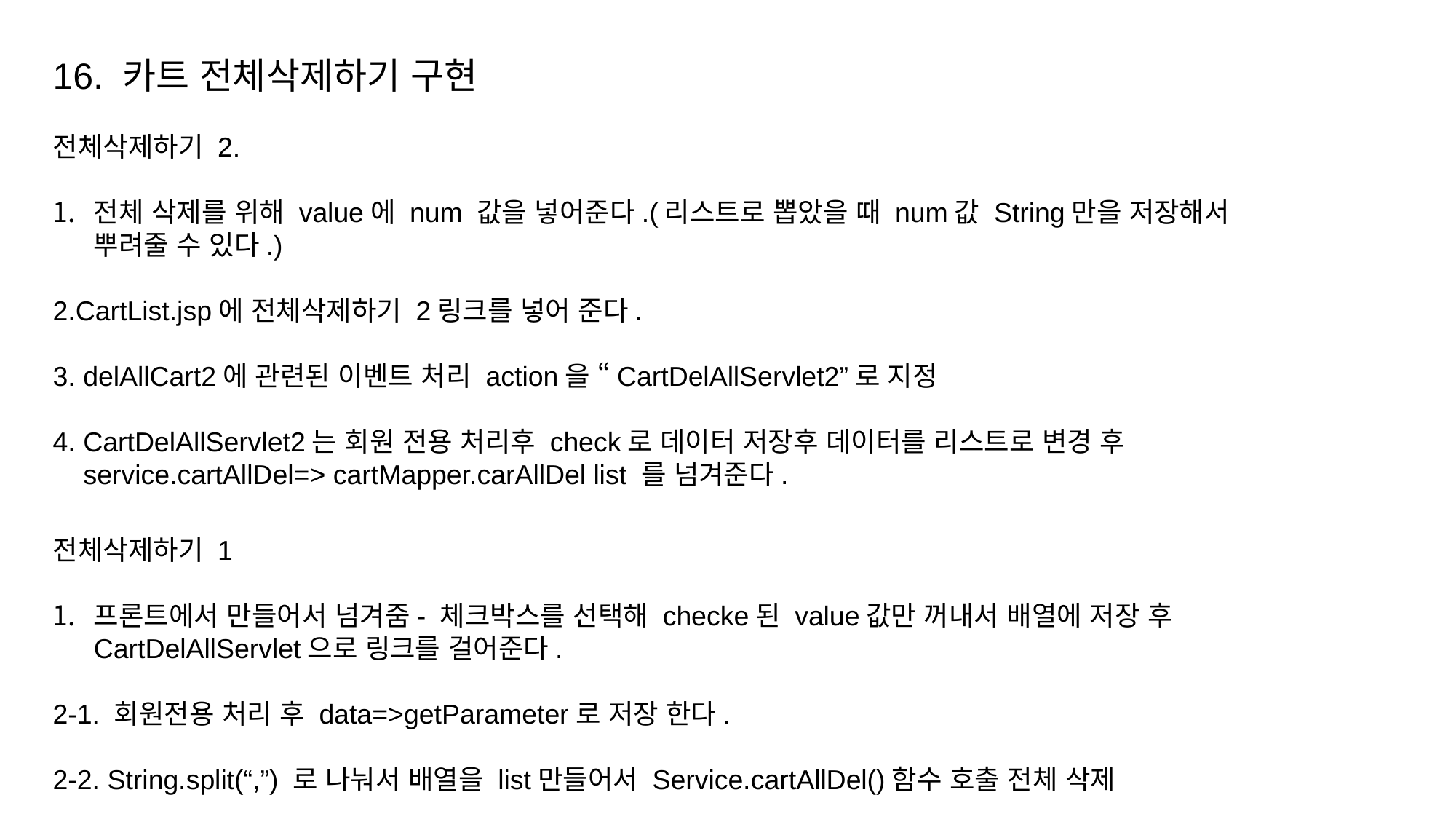

16. 카트 전체삭제하기 구현

전체삭제하기 2.

전체 삭제를 위해 value에 num 값을 넣어준다.(리스트로 뽑았을 때 num값 String만을 저장해서 뿌려줄 수 있다.)

2.CartList.jsp에 전체삭제하기 2링크를 넣어 준다.

3. delAllCart2에 관련된 이벤트 처리 action을 “CartDelAllServlet2”로 지정

4. CartDelAllServlet2는 회원 전용 처리후 check로 데이터 저장후 데이터를 리스트로 변경 후
    service.cartAllDel=> cartMapper.carAllDel list 를 넘겨준다.
전체삭제하기 1

프론트에서 만들어서 넘겨줌- 체크박스를 선택해 checke된 value값만 꺼내서 배열에 저장 후 CartDelAllServlet으로 링크를 걸어준다.

2-1. 회원전용 처리 후 data=>getParameter로 저장 한다.

2-2. String.split(“,”) 로 나눠서 배열을 list만들어서 Service.cartAllDel()함수 호출 전체 삭제